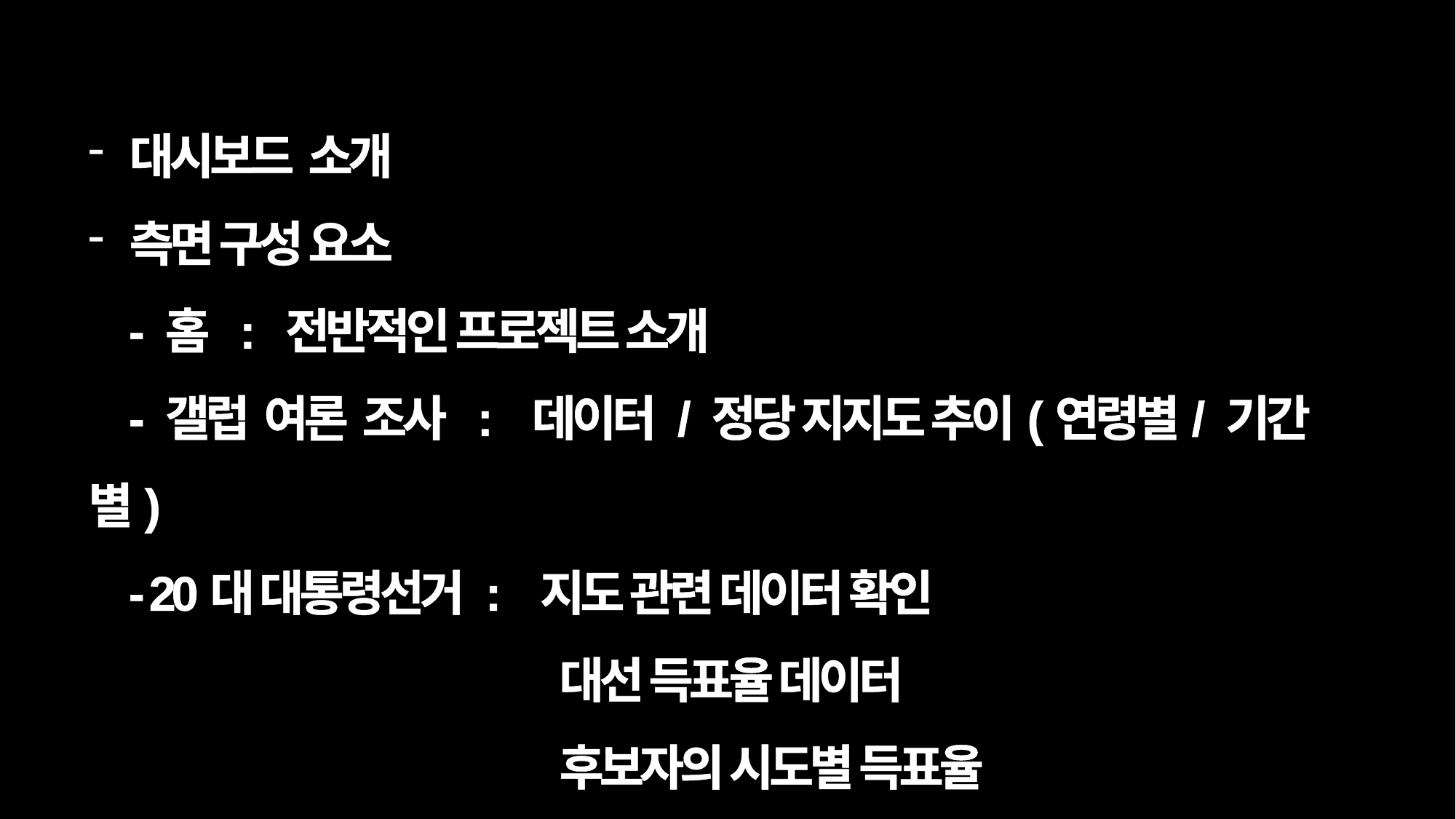

대시보드  소개
측면 구성 요소
    - 홈  :  전반적인 프로젝트 소개
    - 갤럽  여론  조사  :   데이터 / 정당 지지도 추이(연령별/ 기간별)
    - 20대 대통령선거 :   지도 관련 데이터 확인
				  대선 득표율 데이터
				  후보자의 시도별 득표율